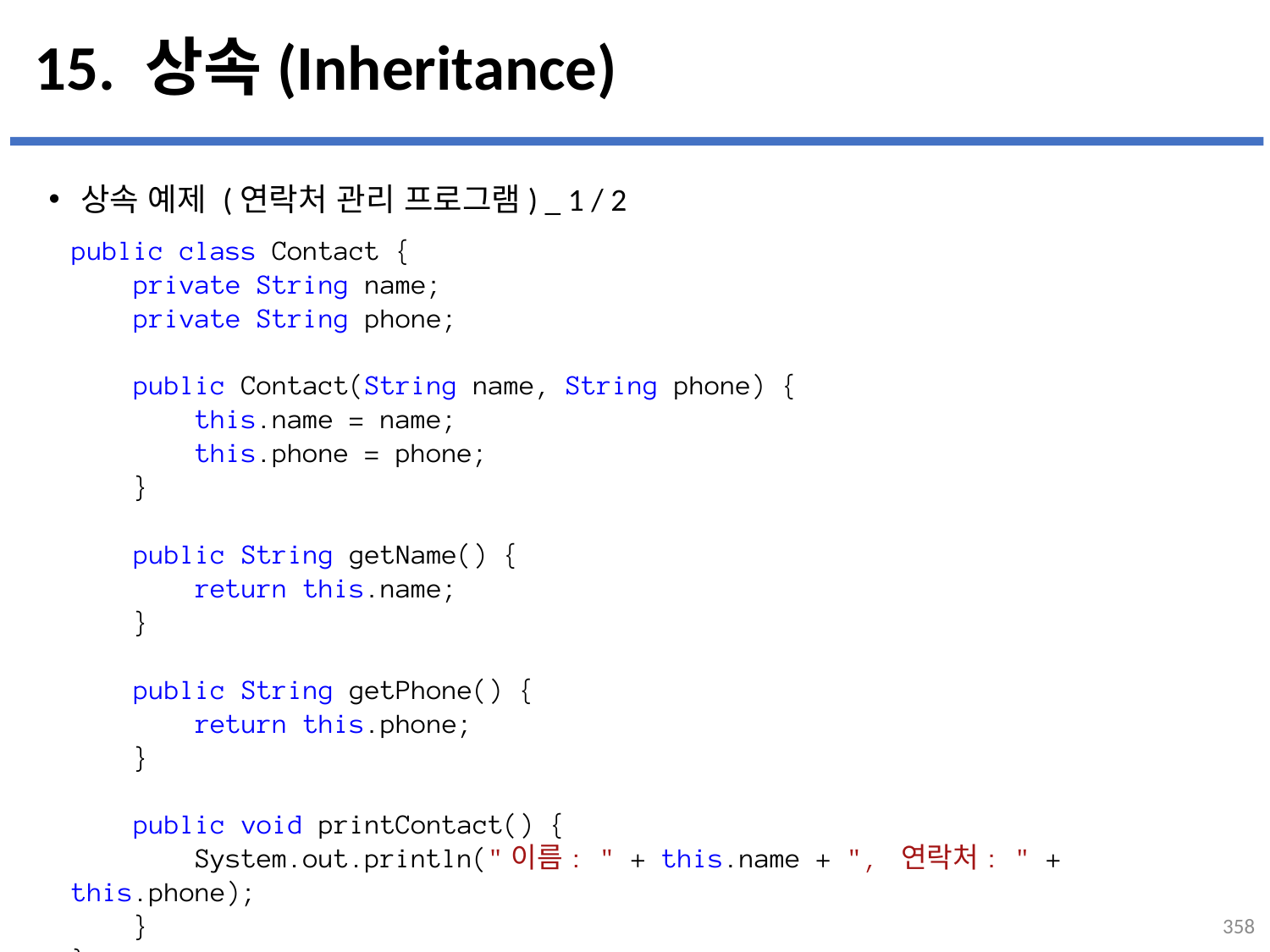

# 15. 상속(Inheritance)
상속 예제 (연락처 관리 프로그램) _ 1 / 2
...

설명
public class Contact {
    private String name;
    private String phone;

    public Contact(String name, String phone) {
        this.name = name;
        this.phone = phone;
    }
    public String getName() {
        return this.name;
    }
    public String getPhone() {
        return this.phone;
    }
    public void printContact() {
        System.out.println("이름: " + this.name + ", 연락처: " + this.phone);
    }
}
358